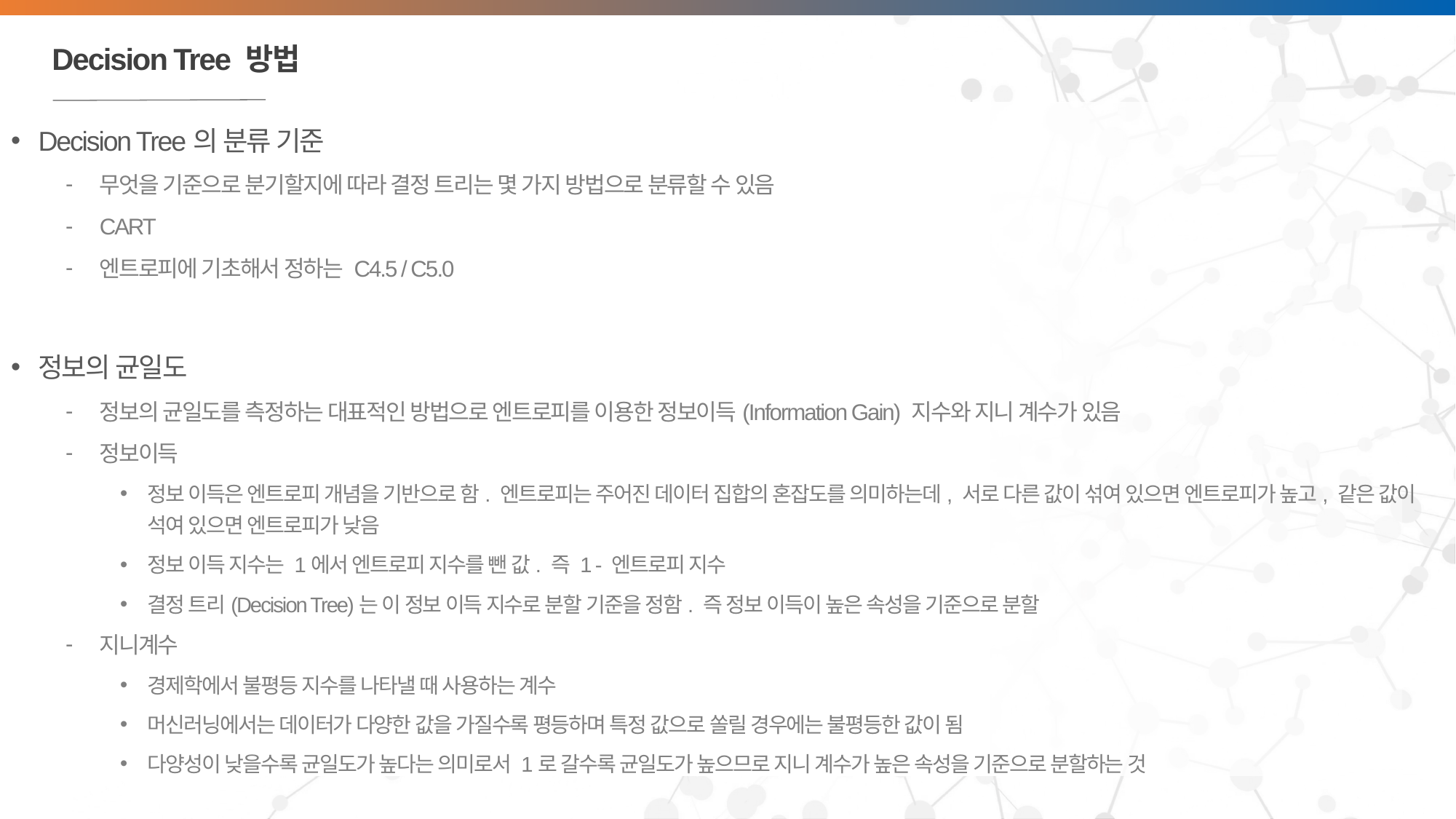

# Decision Tree 방법

Decision Tree의 분류 기준
무엇을 기준으로 분기할지에 따라 결정 트리는 몇 가지 방법으로 분류할 수 있음
CART
엔트로피에 기초해서 정하는 C4.5 / C5.0

정보의 균일도
정보의 균일도를 측정하는 대표적인 방법으로 엔트로피를 이용한 정보이득(Information Gain) 지수와 지니 계수가 있음
정보이득
정보 이득은 엔트로피 개념을 기반으로 함. 엔트로피는 주어진 데이터 집합의 혼잡도를 의미하는데, 서로 다른 값이 섞여 있으면 엔트로피가 높고, 같은 값이 석여 있으면 엔트로피가 낮음
정보 이득 지수는 1에서 엔트로피 지수를 뺀 값. 즉 1 - 엔트로피 지수
결정 트리(Decision Tree)는 이 정보 이득 지수로 분할 기준을 정함. 즉 정보 이득이 높은 속성을 기준으로 분할
지니계수
경제학에서 불평등 지수를 나타낼 때 사용하는 계수
머신러닝에서는 데이터가 다양한 값을 가질수록 평등하며 특정 값으로 쏠릴 경우에는 불평등한 값이 됨
다양성이 낮을수록 균일도가 높다는 의미로서 1로 갈수록 균일도가 높으므로 지니 계수가 높은 속성을 기준으로 분할하는 것